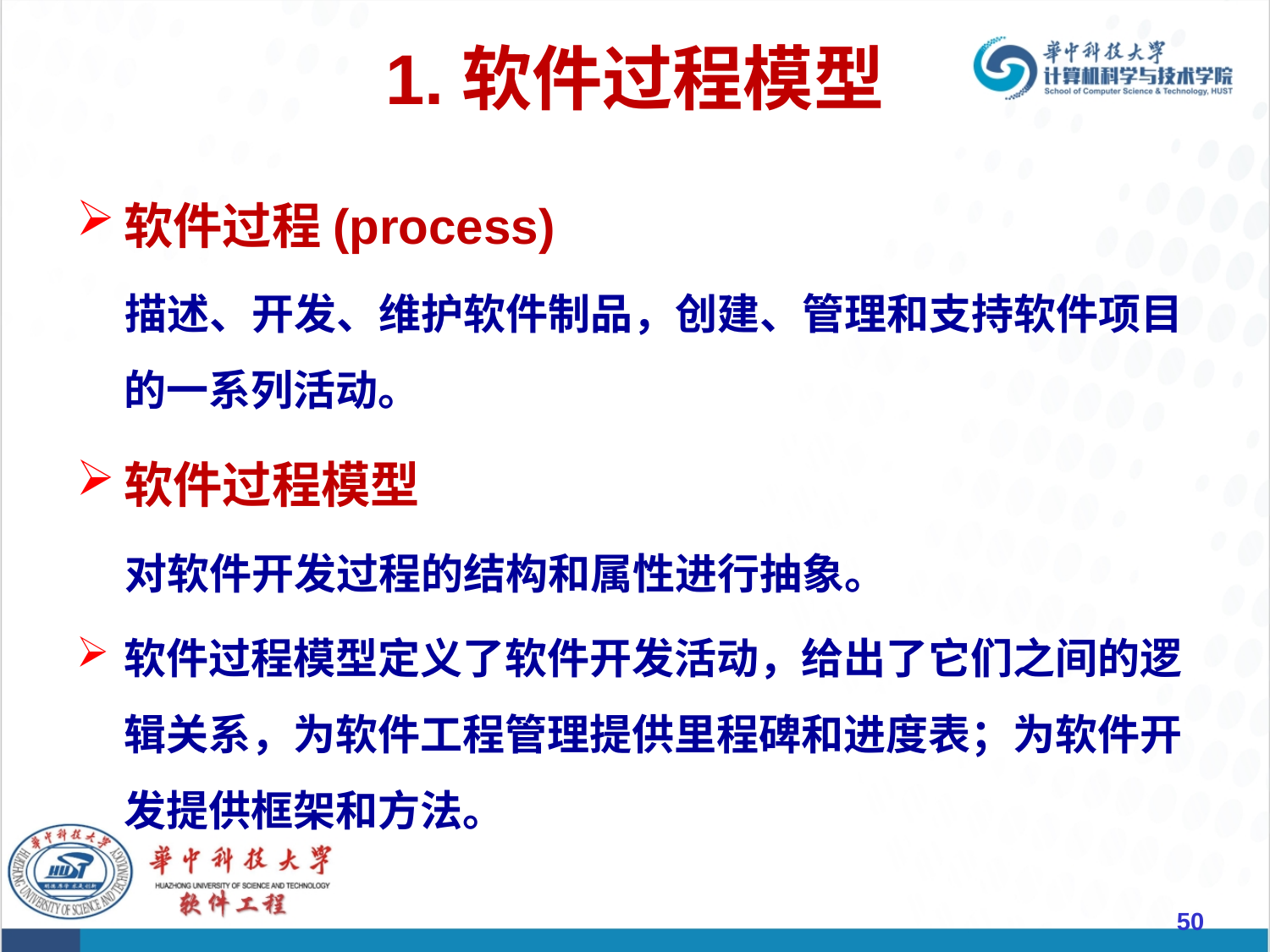

# 1.软件过程模型
软件过程(process)
    描述、开发、维护软件制品，创建、管理和支持软件项目的一系列活动。
软件过程模型
    对软件开发过程的结构和属性进行抽象。
软件过程模型定义了软件开发活动，给出了它们之间的逻辑关系，为软件工程管理提供里程碑和进度表；为软件开发提供框架和方法。
50